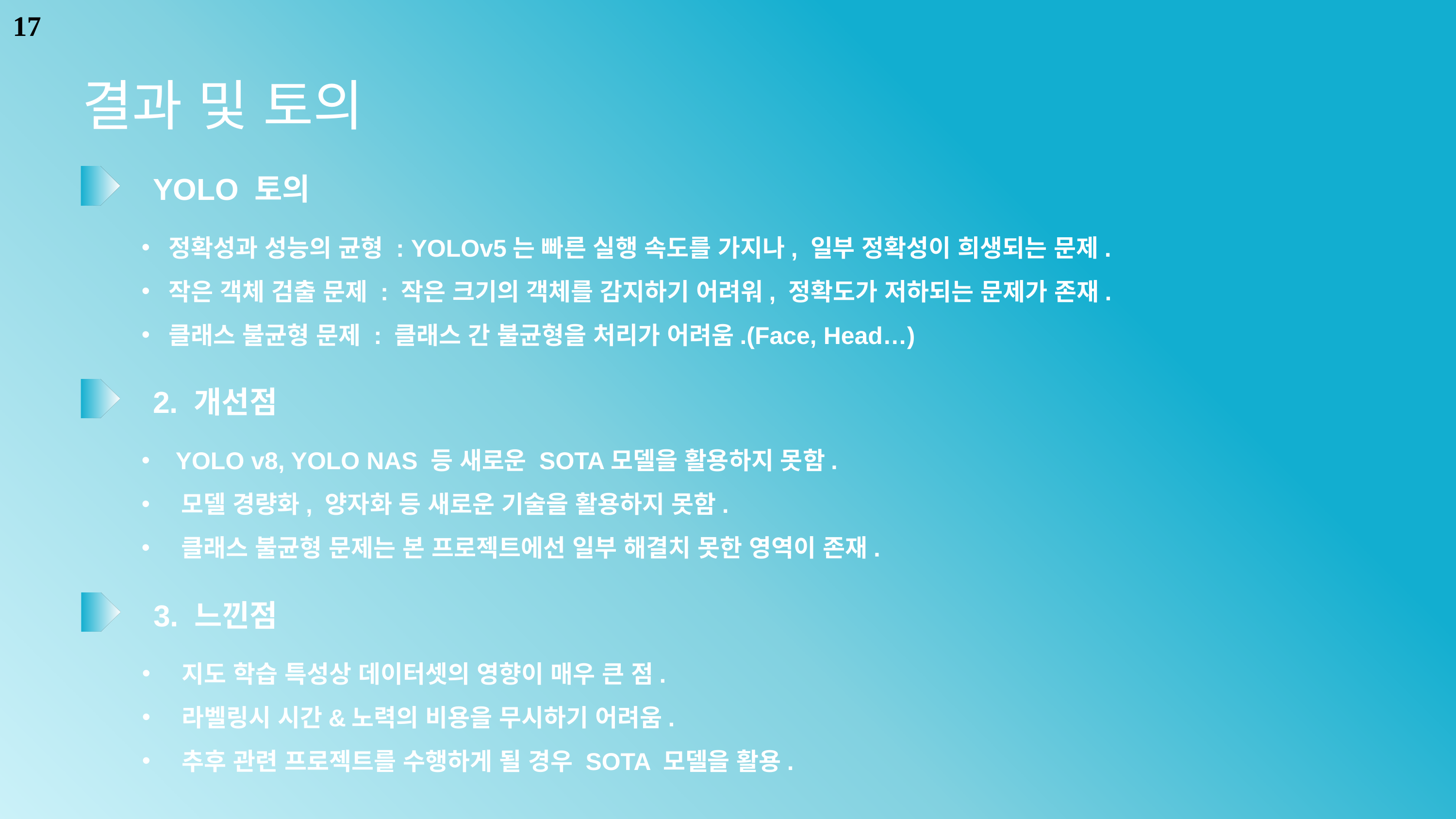

17
결과 및 토의

YOLO 토의
정확성과 성능의 균형 : YOLOv5는 빠른 실행 속도를 가지나, 일부 정확성이 희생되는 문제.
작은 객체 검출 문제 : 작은 크기의 객체를 감지하기 어려워, 정확도가 저하되는 문제가 존재.
클래스 불균형 문제 : 클래스 간 불균형을 처리가 어려움.(Face, Head…)

2. 개선점
 YOLO v8, YOLO NAS 등 새로운 SOTA모델을 활용하지 못함.
 모델 경량화, 양자화 등 새로운 기술을 활용하지 못함.
 클래스 불균형 문제는 본 프로젝트에선 일부 해결치 못한 영역이 존재.

3. 느낀점
 지도 학습 특성상 데이터셋의 영향이 매우 큰 점.
 라벨링시 시간&노력의 비용을 무시하기 어려움.
 추후 관련 프로젝트를 수행하게 될 경우 SOTA 모델을 활용.